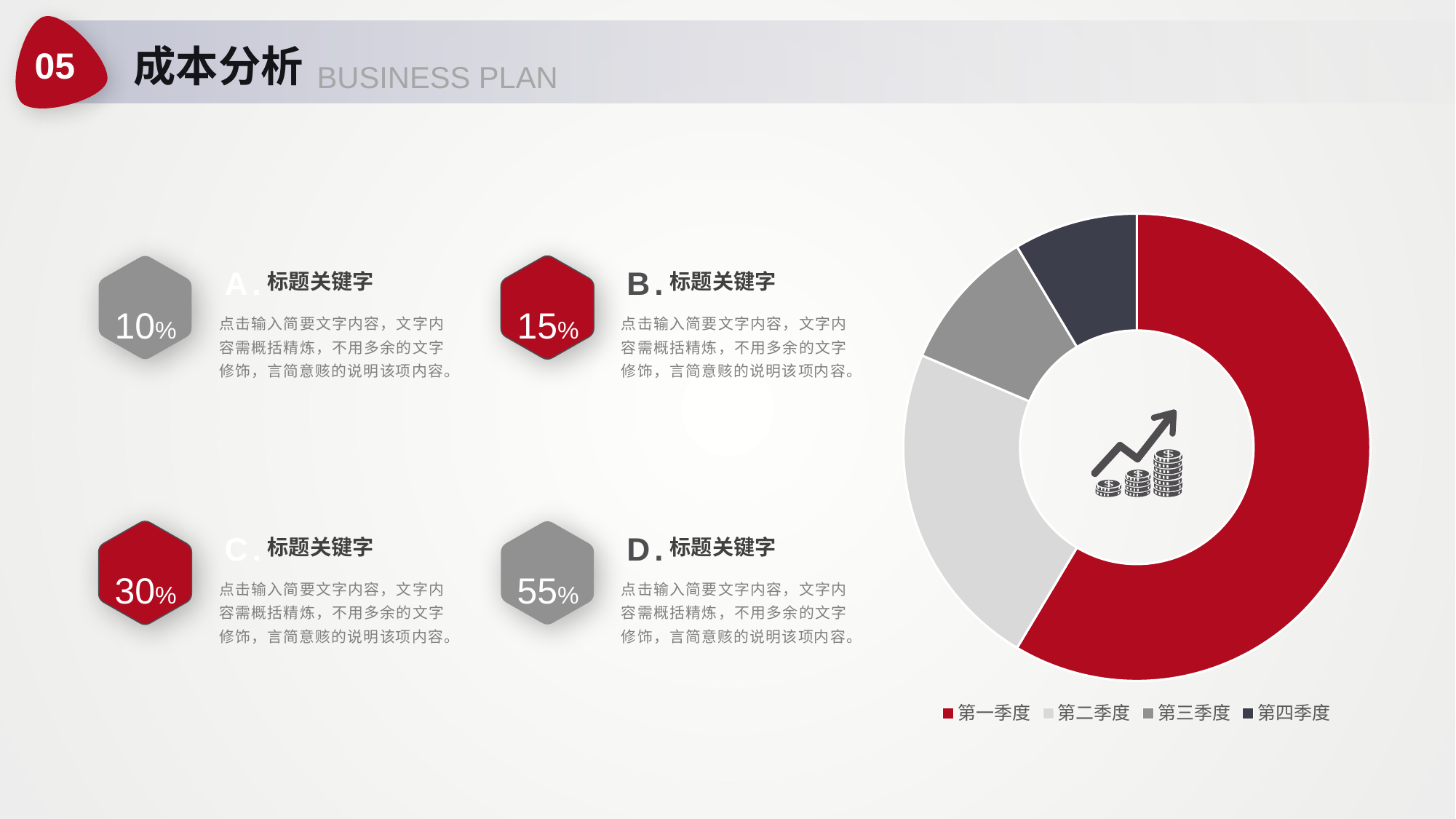

05

成本分析
BUSINESS PLAN

### Chart

| Category | 销售额 |
|---|---|
| 第一季度 | 8.2 |
| 第二季度 | 3.2 |
| 第三季度 | 1.4 |
| 第四季度 | 1.2 |
A.
B.

标题关键字
标题关键字
10%
15%
点击输入简要文字内容，文字内容需概括精炼，不用多余的文字修饰，言简意赅的说明该项内容。
点击输入简要文字内容，文字内容需概括精炼，不用多余的文字修饰，言简意赅的说明该项内容。

C.
D.

标题关键字
标题关键字
30%
55%
点击输入简要文字内容，文字内容需概括精炼，不用多余的文字修饰，言简意赅的说明该项内容。
点击输入简要文字内容，文字内容需概括精炼，不用多余的文字修饰，言简意赅的说明该项内容。